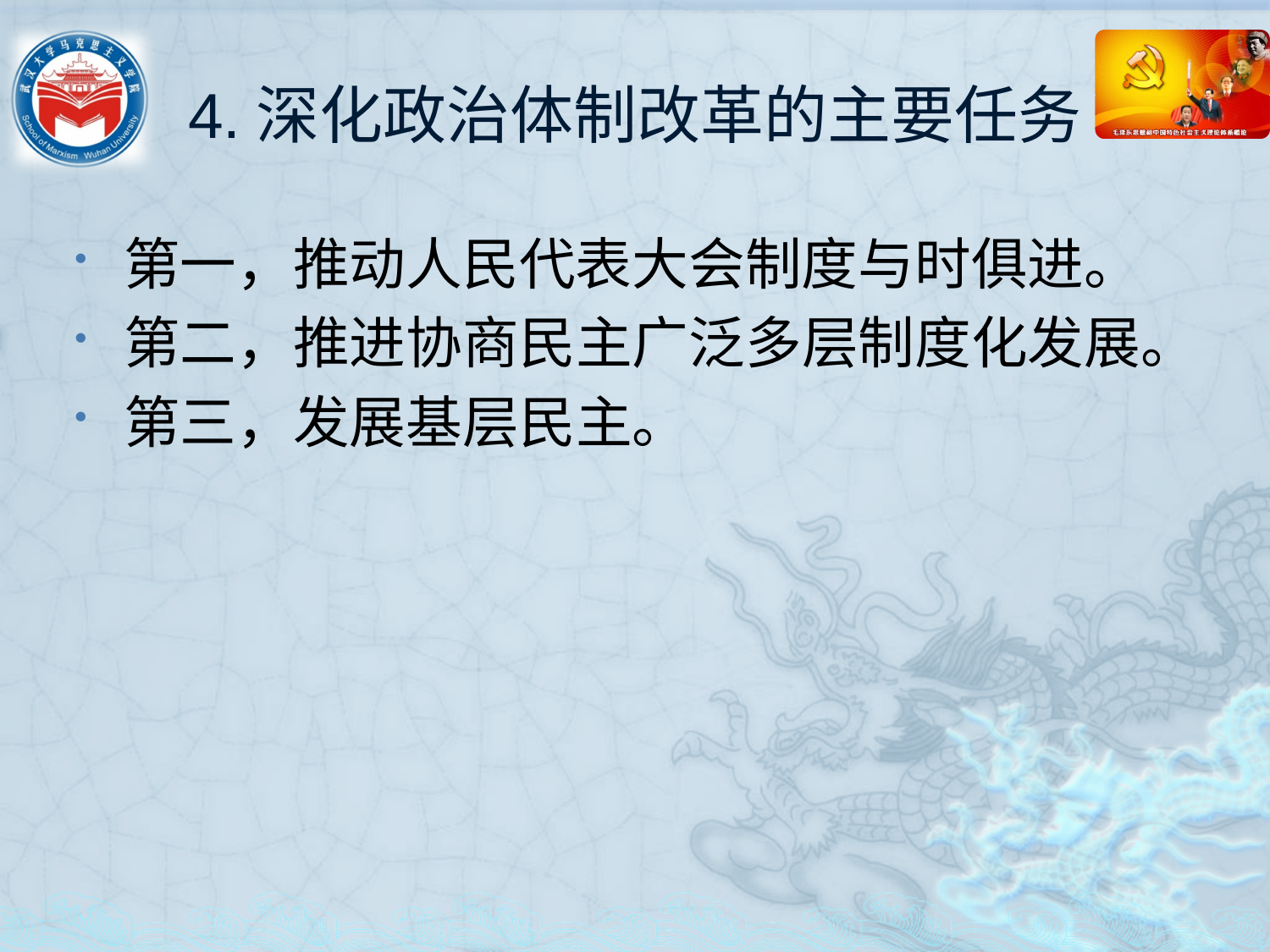

# 4.深化政治体制改革的主要任务
第一，推动人民代表大会制度与时俱进。
第二，推进协商民主广泛多层制度化发展。
第三，发展基层民主。